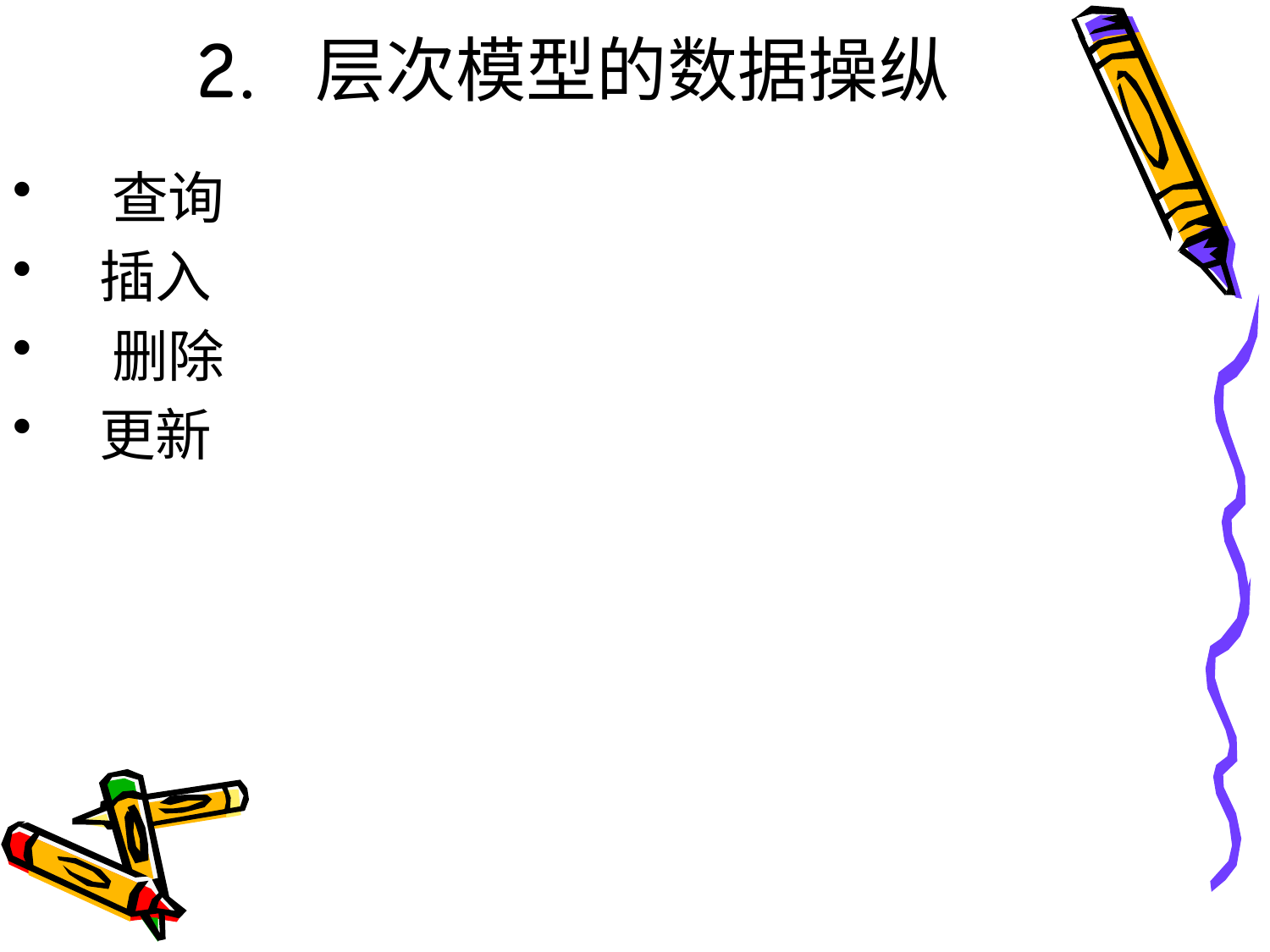

# 2.  层次模型的数据操纵
   查询
  插入
   删除
  更新